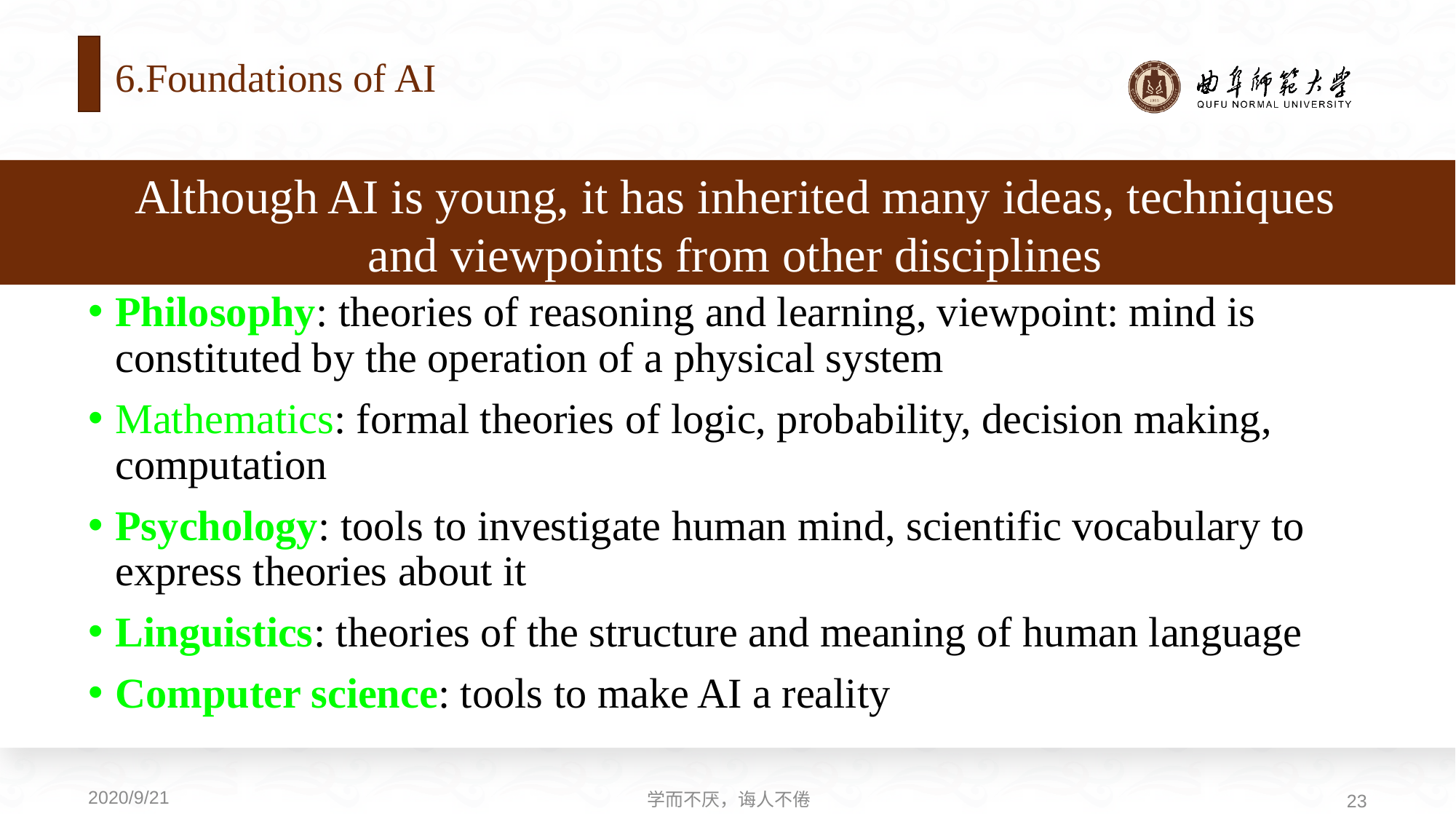

# 6.Foundations of AI
Although AI is young, it has inherited many ideas, techniques
and viewpoints from other disciplines

Philosophy: theories of reasoning and learning, viewpoint: mind is constituted by the operation of a physical system
Mathematics: formal theories of logic, probability, decision making, computation
Psychology: tools to investigate human mind, scientific vocabulary to express theories about it
Linguistics: theories of the structure and meaning of human language
Computer science: tools to make AI a reality
学而不厌，诲人不倦
23
2020/9/21